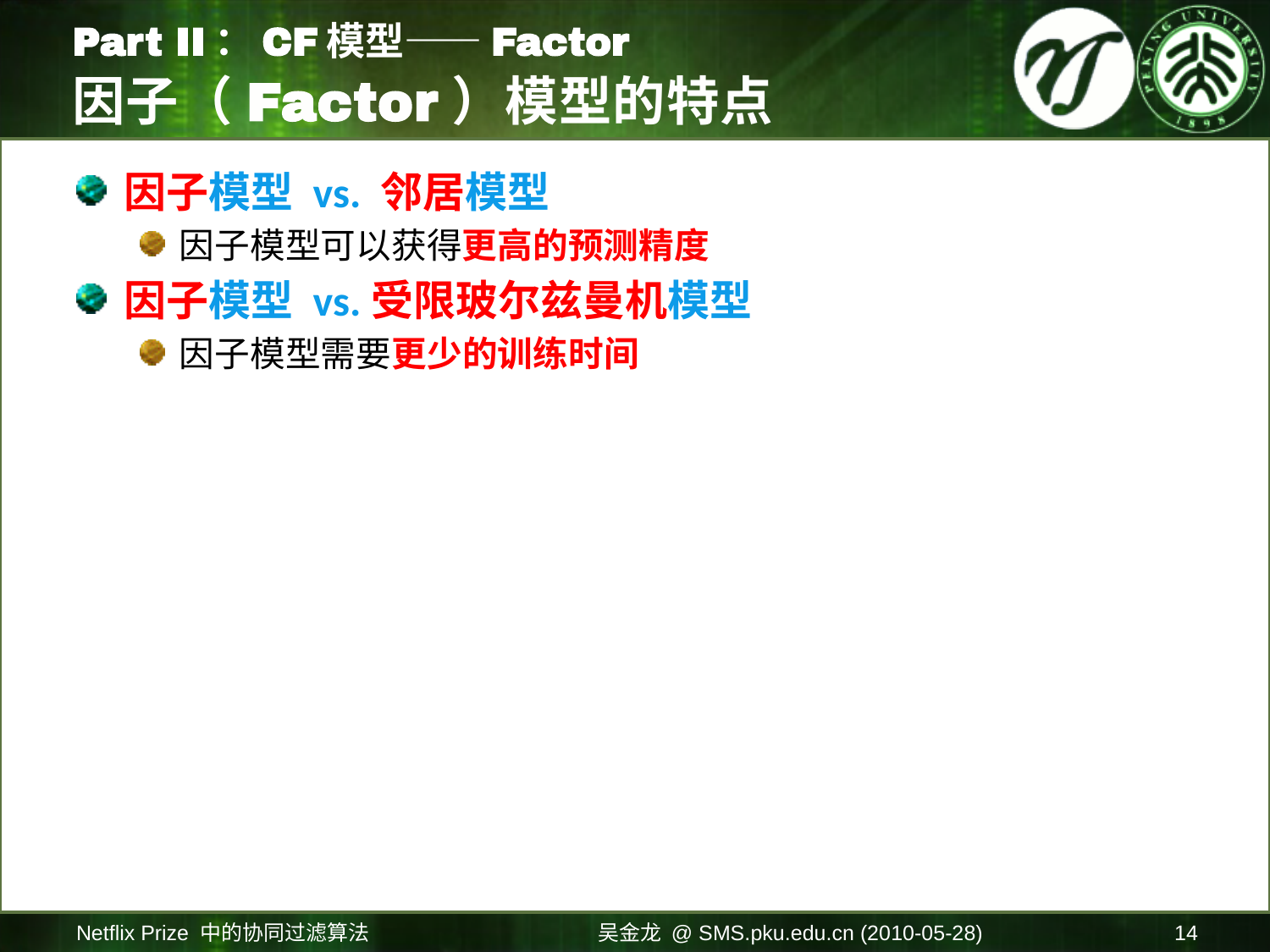

Part II：CF模型——Factor

# 因子（Factor）模型的特点
因子模型 vs. 邻居模型
因子模型可以获得更高的预测精度
因子模型 vs.受限玻尔兹曼机模型
因子模型需要更少的训练时间

Netflix Prize 中的协同过滤算法
吴金龙 @ SMS.pku.edu.cn (2010-05-28)
14